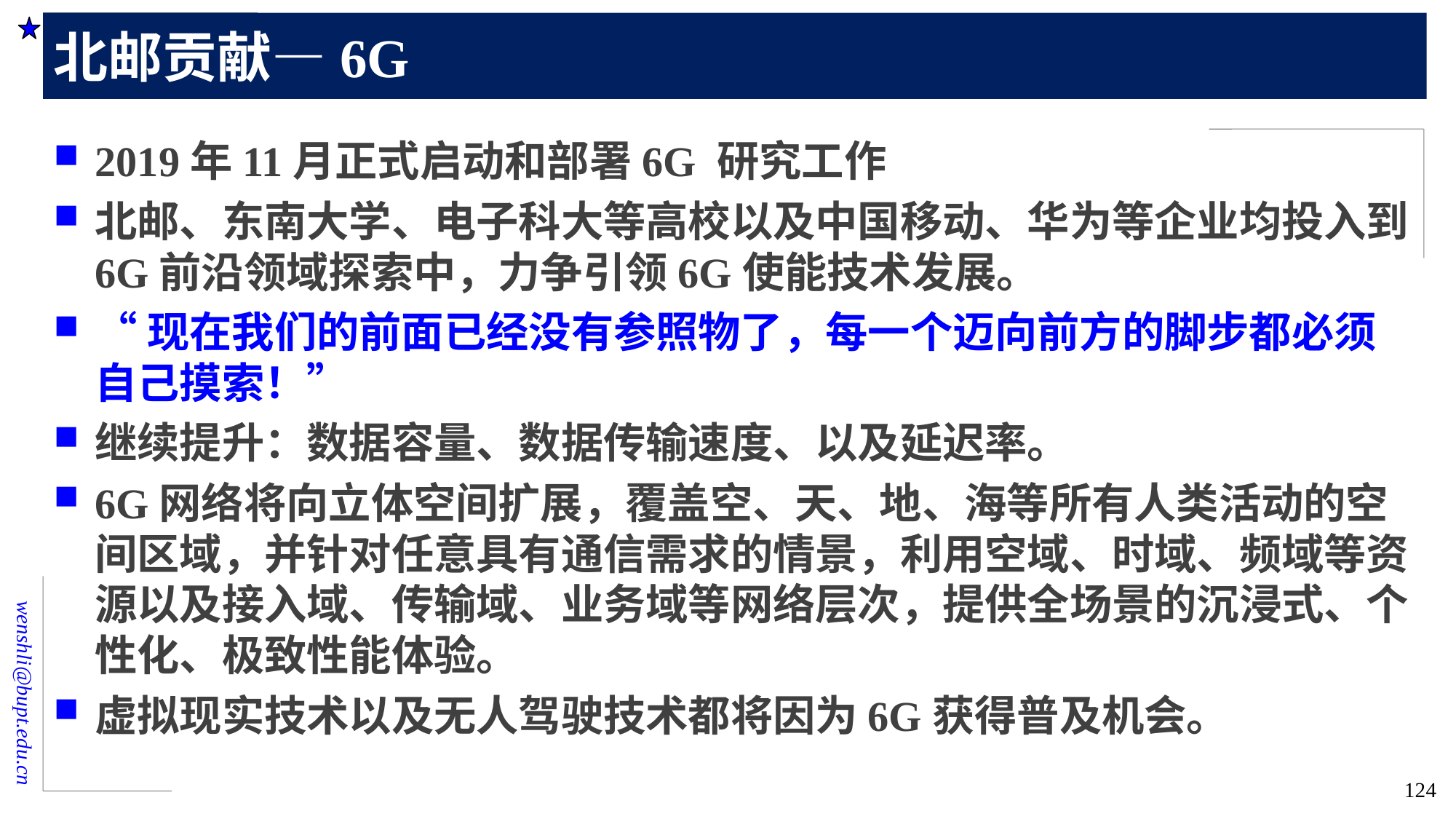

# 北邮贡献—6G
2019年11月正式启动和部署6G 研究工作
北邮、东南大学、电子科大等高校以及中国移动、华为等企业均投入到6G前沿领域探索中，力争引领6G使能技术发展。
“现在我们的前面已经没有参照物了，每一个迈向前方的脚步都必须自己摸索！”
继续提升：数据容量、数据传输速度、以及延迟率。
6G网络将向立体空间扩展，覆盖空、天、地、海等所有人类活动的空间区域，并针对任意具有通信需求的情景，利用空域、时域、频域等资源以及接入域、传输域、业务域等网络层次，提供全场景的沉浸式、个性化、极致性能体验。
虚拟现实技术以及无人驾驶技术都将因为6G获得普及机会。
124